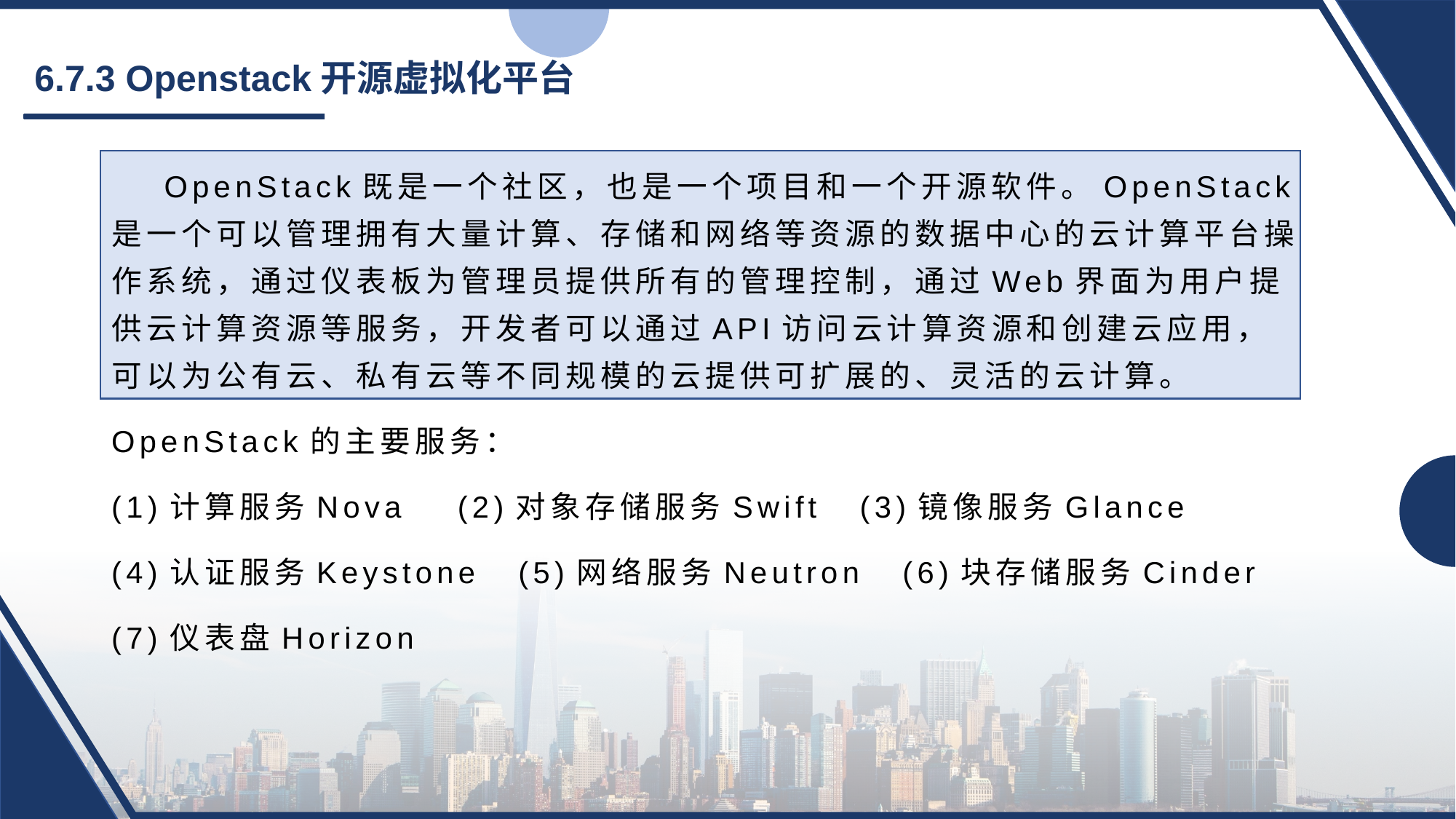

# 6.7.3 Openstack开源虚拟化平台

     OpenStack既是一个社区，也是一个项目和一个开源软件。OpenStack是一个可以管理拥有大量计算、存储和网络等资源的数据中心的云计算平台操作系统，通过仪表板为管理员提供所有的管理控制，通过Web界面为用户提供云计算资源等服务，开发者可以通过API访问云计算资源和创建云应用，可以为公有云、私有云等不同规模的云提供可扩展的、灵活的云计算。
OpenStack的主要服务：
(1)计算服务Nova    (2)对象存储服务Swift   (3)镜像服务Glance
(4)认证服务Keystone   (5)网络服务Neutron   (6)块存储服务Cinder
(7)仪表盘Horizon